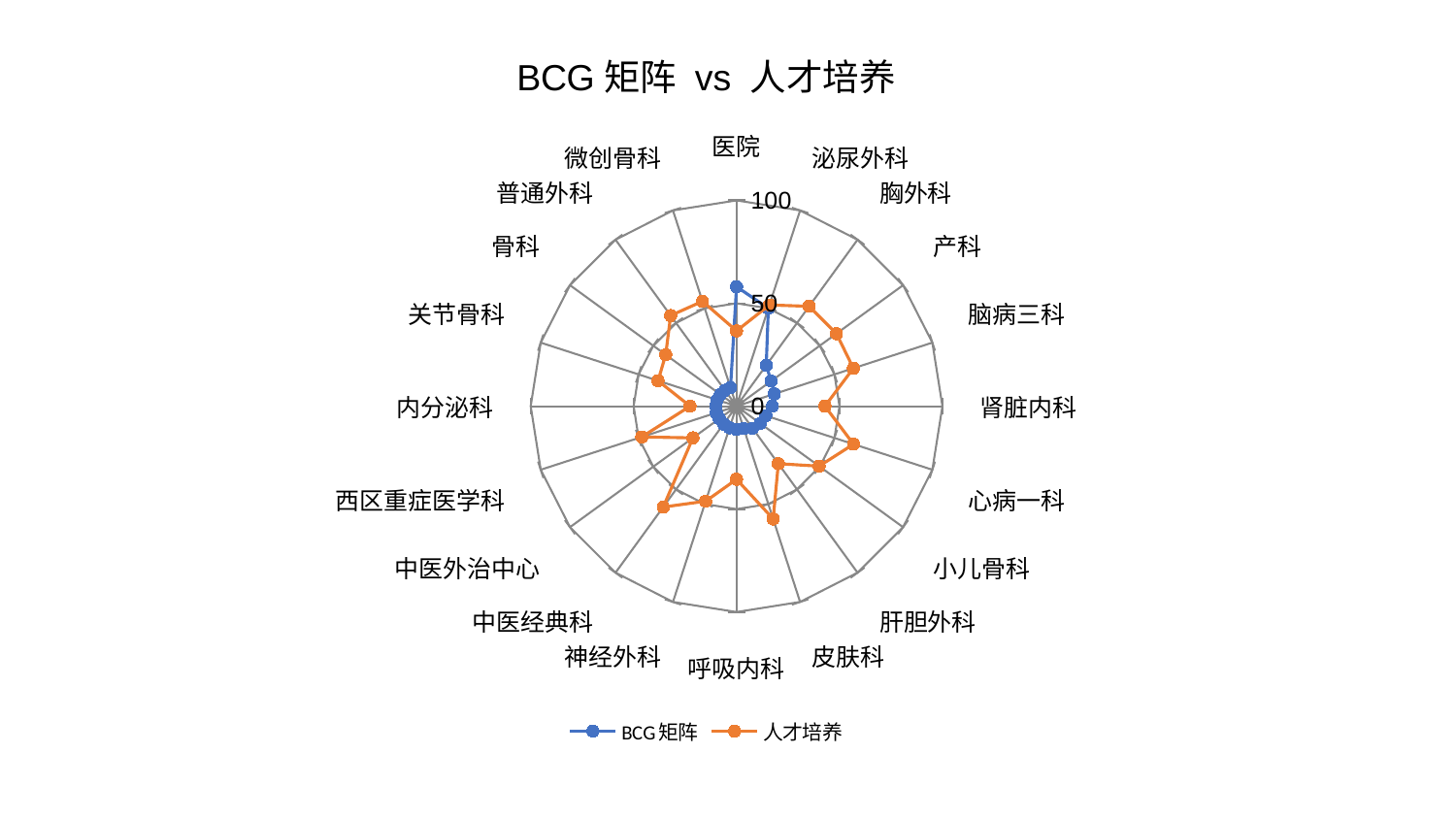

### Chart: BCG矩阵 vs 人才培养

| Category | BCG矩阵 | 人才培养 |
|---|---|---|
| 医院 | 58.068206652874665 | 36.592052476875175 |
| 泌尿外科 | 50.0011590749116 | 51.71643538001803 |
| 胸外科 | 24.55848652073506 | 60.0055523227118 |
| 产科 | 20.754063032902835 | 60.0083405699957 |
| 脑病三科 | 19.270475661818274 | 59.659041504672615 |
| 肾脏内科 | 17.414918360675728 | 42.95326919104733 |
| 心病一科 | 14.919356023785422 | 59.76143002475288 |
| 小儿骨科 | 14.267789626213712 | 49.591748566405975 |
| 肝胆外科 | 13.270410642486576 | 34.52890105054353 |
| 皮肤科 | 11.490588768182324 | 57.5991079760247 |
| 呼吸内科 | 11.303541260479673 | 35.532144933128215 |
| 神经外科 | 11.032926005273897 | 48.55173104912718 |
| 中医经典科 | 10.697200189095964 | 60.578220436010035 |
| 中医外治中心 | 10.342245808404266 | 26.204789070860556 |
| 西区重症医学科 | 10.297588222892365 | 48.43121736176611 |
| 内分泌科 | 10.060853515987336 | 22.605394129813448 |
| 关节骨科 | 9.917092878349152 | 40.08737213687905 |
| 骨科 | 9.662978733005499 | 42.53917793244825 |
| 普通外科 | 9.509757882691192 | 54.46021378416243 |
| 微创骨科 | 9.434446972188987 | 53.58833096134071 |
84